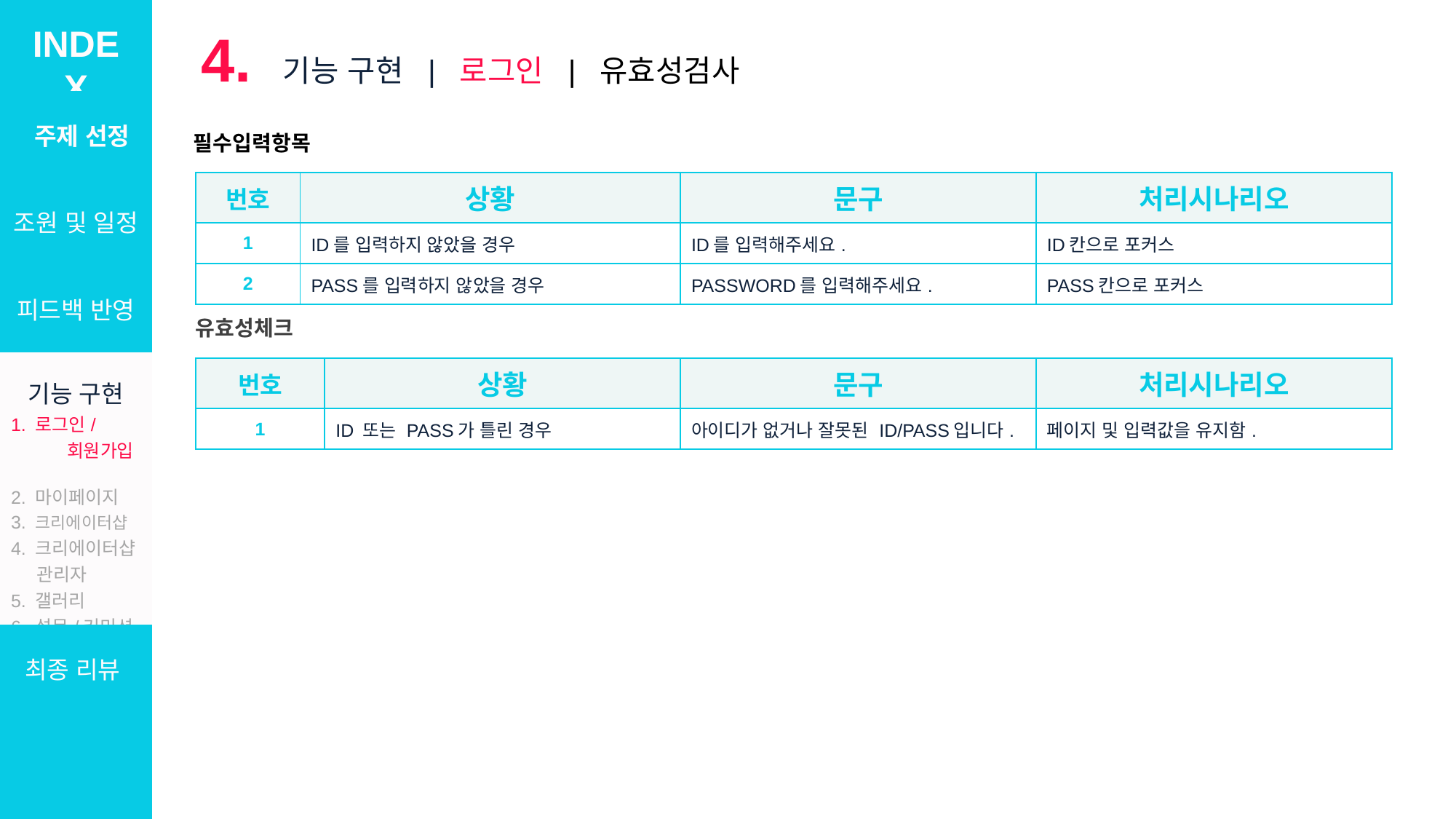

INDEX
4. 기능 구현  |  로그인  |  유효성검사
| 주제 선정 |
| --- |
| 조원 및 일정 |
| 피드백 반영 |
| 기능 구현 1. 로그인/ 회원가입 2. 마이페이지 3. 크리에이터샵 4. 크리에이터샵 관리자 5. 갤러리 6. 설문/커미션 7. 관리자 |
| 최종 리뷰 |
필수입력항목
INDEX
INDEX
| 번호 | 상황 | 문구 | 처리시나리오 |
| --- | --- | --- | --- |
| 1 | ID를 입력하지 않았을 경우 | ID를 입력해주세요. | ID칸으로 포커스 |
| 2 | PASS를 입력하지 않았을 경우 | PASSWORD를 입력해주세요. | PASS칸으로 포커스 |
| 주제 선정 |
| --- |
| 조원 및 일정 |
| 피드백 반영 |
| 기능 구현 로그인 및 회원가입 · 요구사항정의서 · 워크플로우 · 화면설계 · 화면구현 · JAVA구현 |
| 리뷰 |
| 주제 선정 |
| --- |
| 조원 및 일정 |
| 피드백 반영 |
| 기능 구현 로그인 및 회원가입 · 요구사항정의서 · 워크플로우 · 화면설계 · 화면구현 · JAVA구현 |
| 리뷰 |
유효성체크
| 번호 | 상황 | 문구 | 처리시나리오 |
| --- | --- | --- | --- |
| 1 | ID 또는 PASS가 틀린 경우 | 아이디가 없거나 잘못된 ID/PASS입니다. | 페이지 및 입력값을 유지함. |